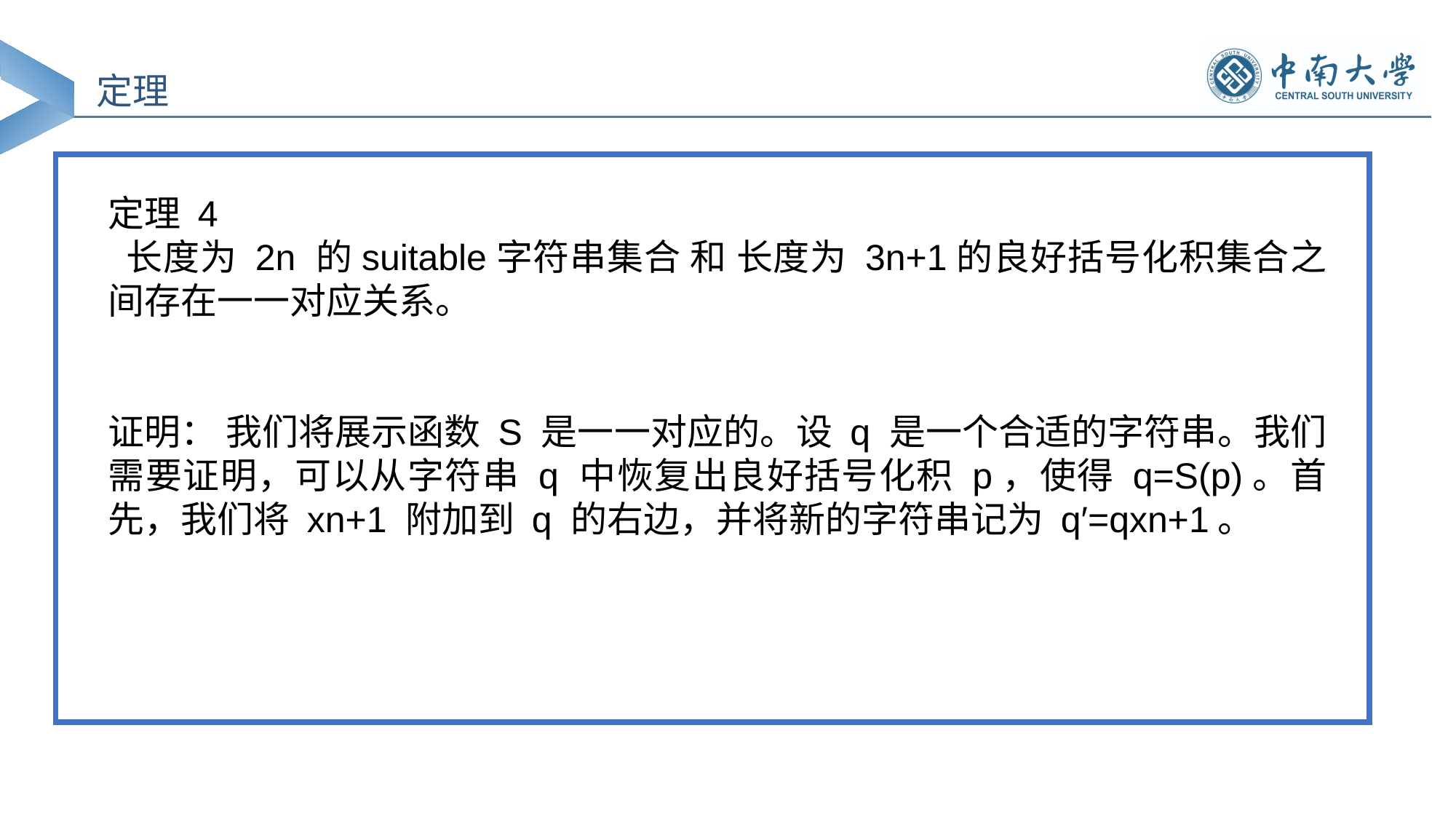

定理

定理 4
 长度为 2n 的suitable字符串集合 和 长度为 3n+1的良好括号化积集合之间存在一一对应关系。

证明： 我们将展示函数 S 是一一对应的。设 q 是一个合适的字符串。我们需要证明，可以从字符串 q 中恢复出良好括号化积 p，使得 q=S(p)。首先，我们将 xn+1 附加到 q 的右边，并将新的字符串记为 q′=qxn+1。